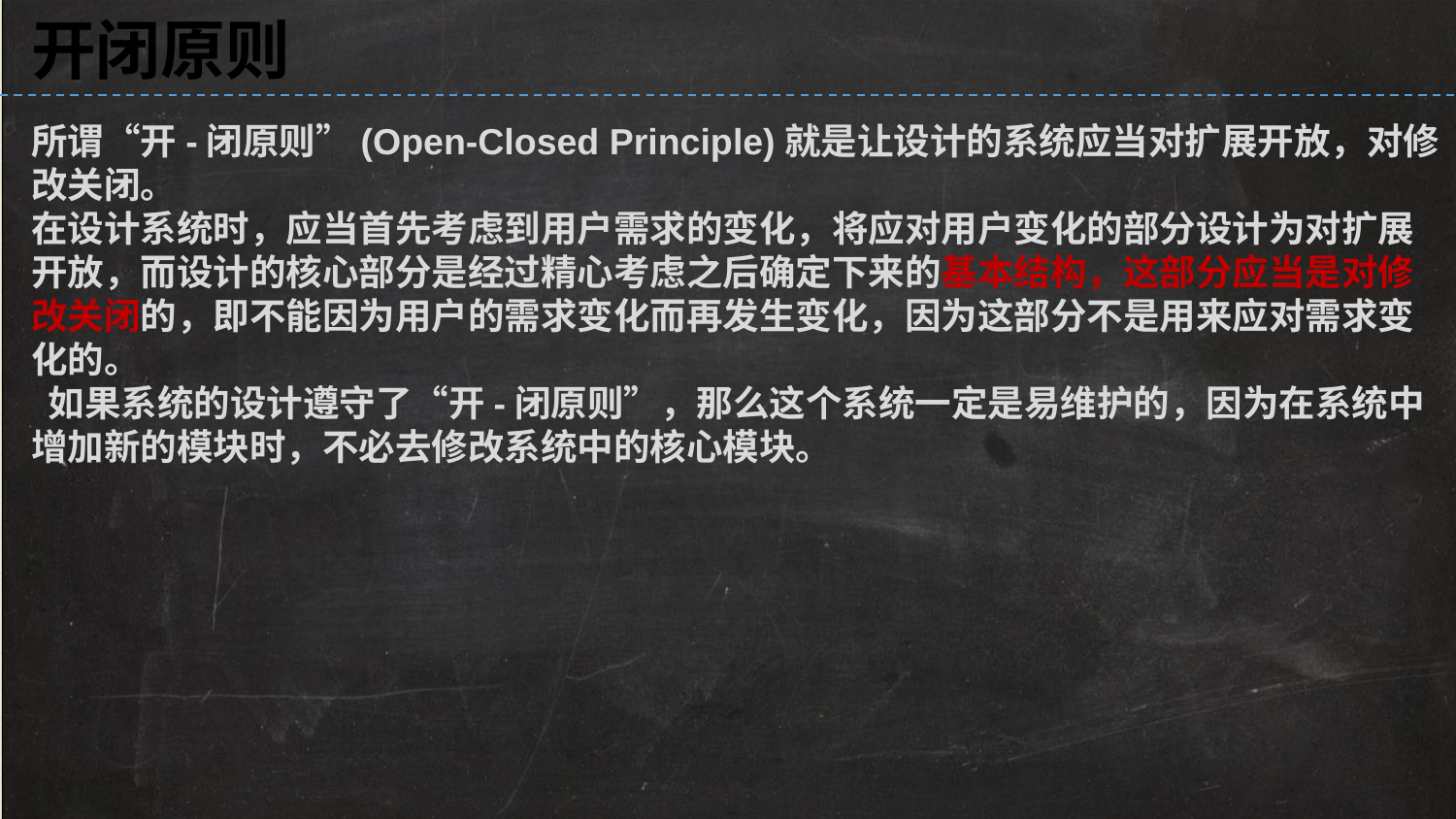

开闭原则
所谓“开-闭原则”(Open-Closed Principle)就是让设计的系统应当对扩展开放，对修改关闭。
在设计系统时，应当首先考虑到用户需求的变化，将应对用户变化的部分设计为对扩展开放，而设计的核心部分是经过精心考虑之后确定下来的基本结构，这部分应当是对修改关闭的，即不能因为用户的需求变化而再发生变化，因为这部分不是用来应对需求变化的。
 如果系统的设计遵守了“开-闭原则”，那么这个系统一定是易维护的，因为在系统中增加新的模块时，不必去修改系统中的核心模块。